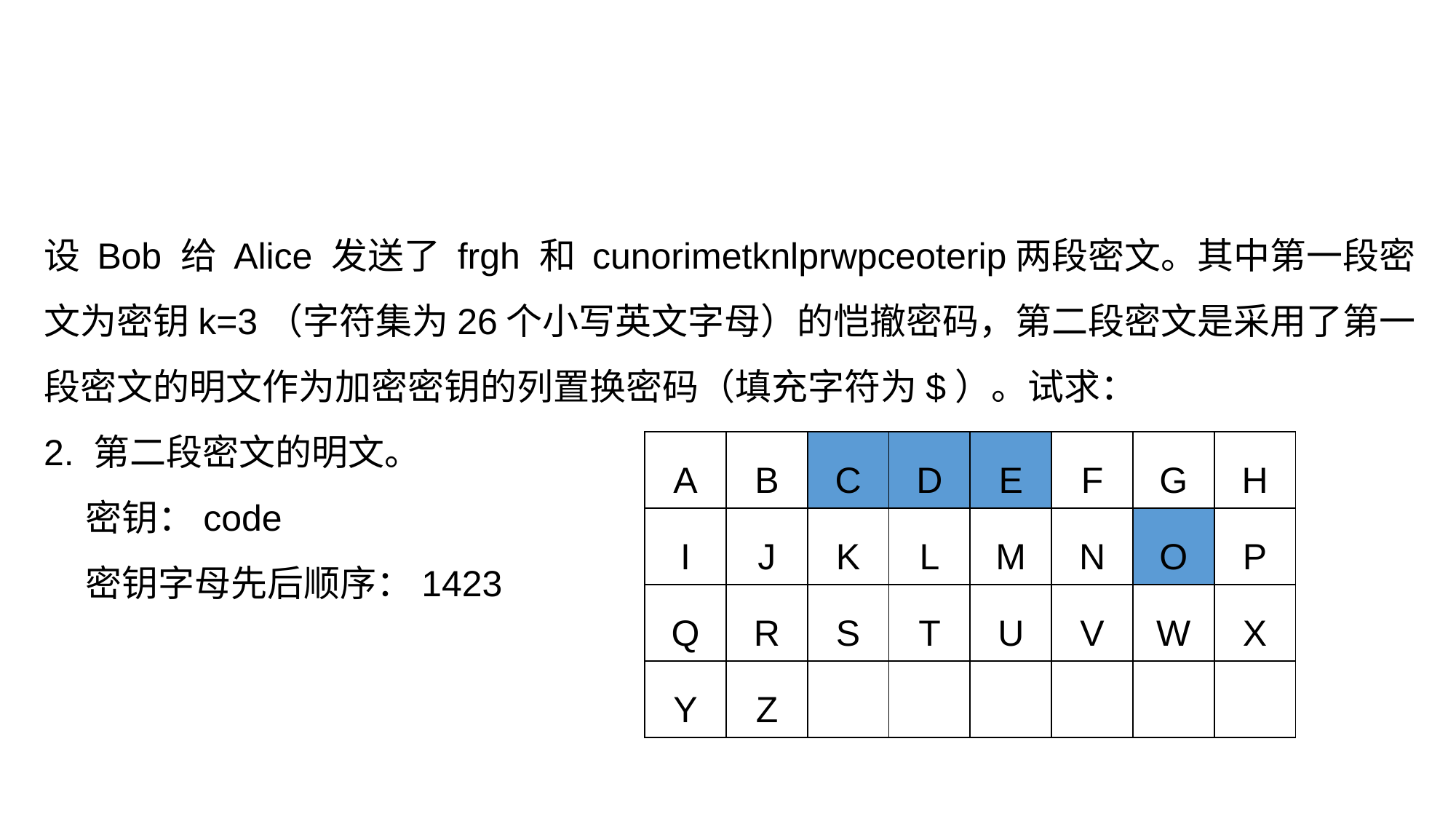

设 Bob 给 Alice 发送了 frgh 和 cunorimetknlprwpceoterip两段密文。其中第一段密文为密钥k=3（字符集为26个小写英文字母）的恺撤密码，第二段密文是采用了第一段密文的明文作为加密密钥的列置换密码（填充字符为$）。试求：
2. 第二段密文的明文。
    密钥：code
    密钥字母先后顺序：1423
| A | B | C | D | E | F | G | H |
| --- | --- | --- | --- | --- | --- | --- | --- |
| I | J | K | L | M | N | O | P |
| Q | R | S | T | U | V | W | X |
| Y | Z |  |  |  |  |  |  |